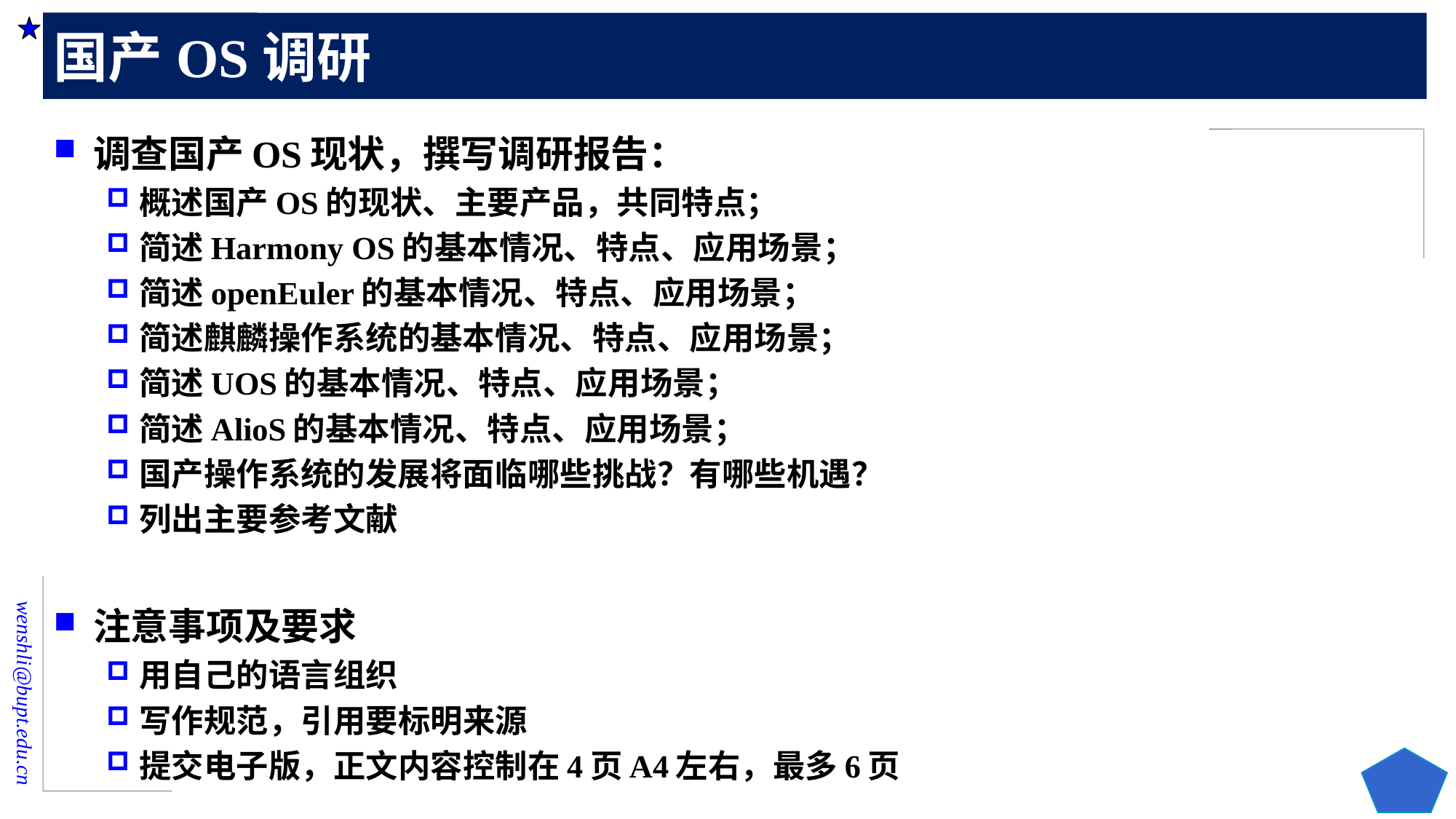

# 国产OS调研
调查国产OS现状，撰写调研报告：
概述国产OS的现状、主要产品，共同特点；
简述Harmony OS的基本情况、特点、应用场景；
简述openEuler的基本情况、特点、应用场景；
简述麒麟操作系统的基本情况、特点、应用场景；
简述UOS的基本情况、特点、应用场景；
简述AlioS的基本情况、特点、应用场景；
国产操作系统的发展将面临哪些挑战？有哪些机遇？
列出主要参考文献

注意事项及要求
用自己的语言组织
写作规范，引用要标明来源
提交电子版，正文内容控制在4页A4左右，最多6页

111